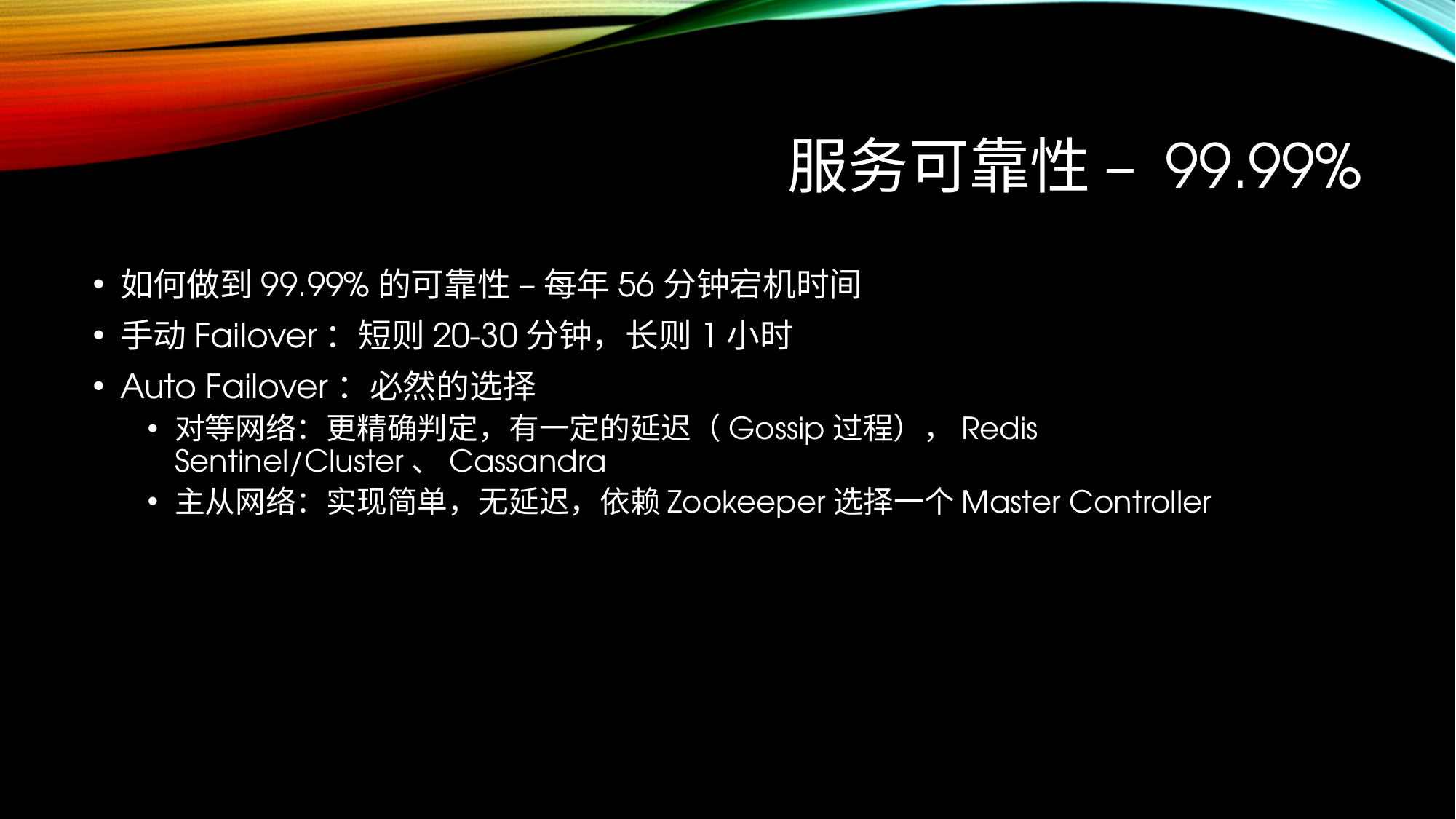

# 服务可靠性 – 99.99%
如何做到99.99%的可靠性 – 每年56分钟宕机时间
手动Failover：短则20-30分钟，长则1小时
Auto Failover：必然的选择
对等网络：更精确判定，有一定的延迟（Gossip过程），Redis Sentinel/Cluster、Cassandra
主从网络：实现简单，无延迟，依赖Zookeeper选择一个Master Controller